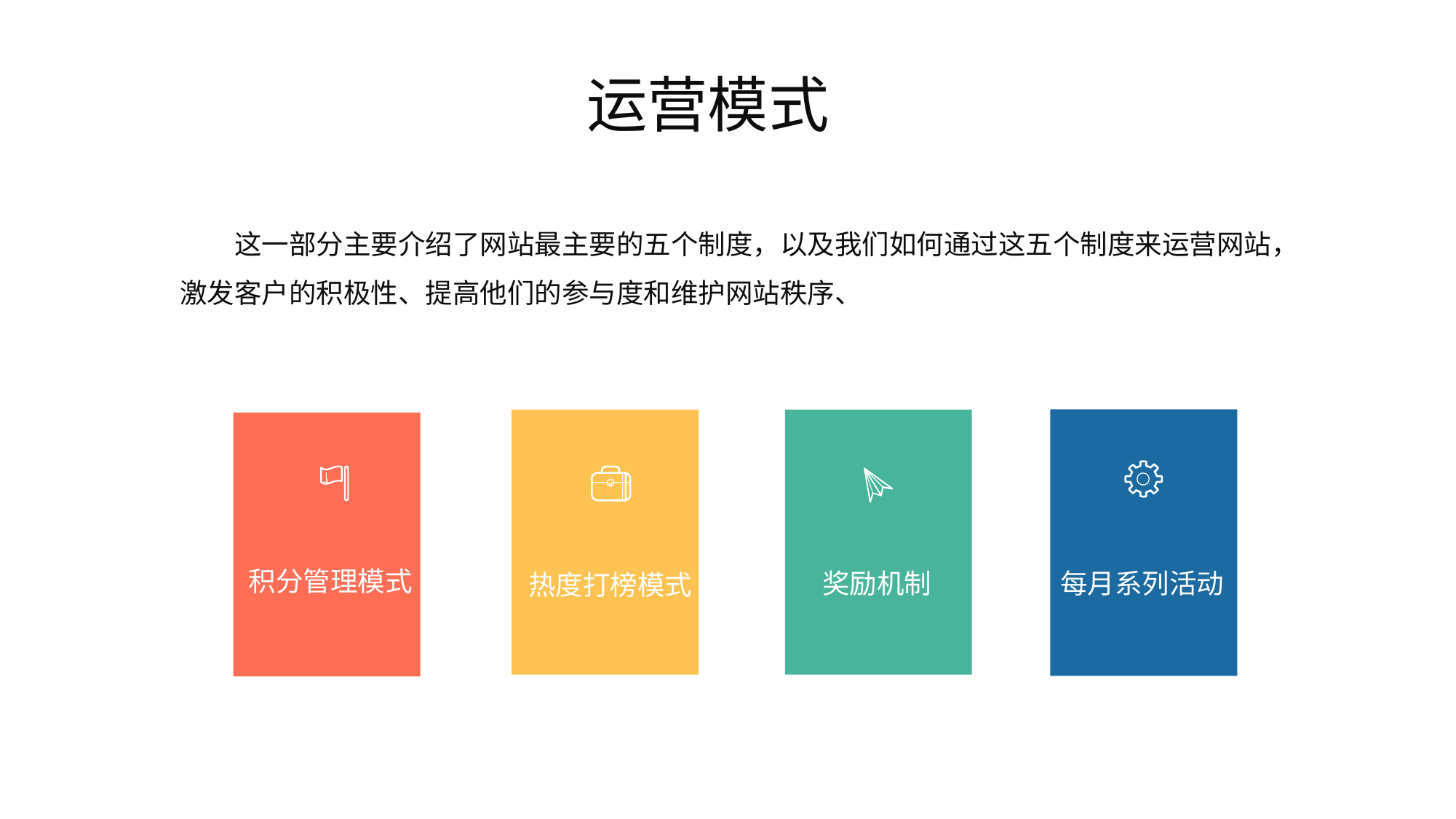

运营模式

这一部分主要介绍了网站最主要的五个制度，以及我们如何通过这五个制度来运营网站，激发客户的积极性、提高他们的参与度和维护网站秩序、

积分管理模式
每月系列活动
奖励机制
热度打榜模式